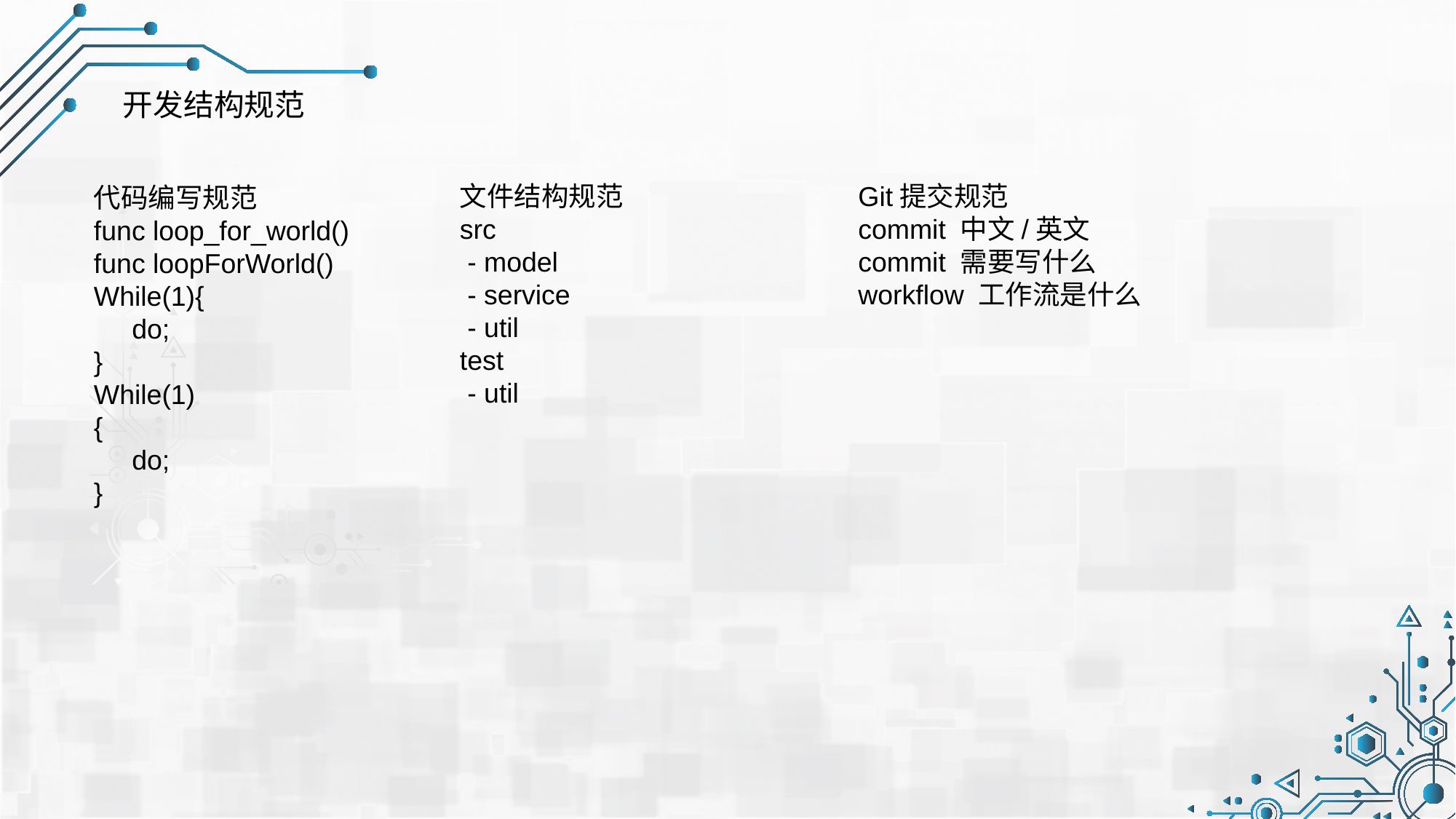

开发结构规范
文件结构规范
src
 - model
 - service
 - util
test
 - util
Git提交规范
commit 中文/英文
commit 需要写什么
workflow 工作流是什么
代码编写规范
func loop_for_world()
func loopForWorld()
While(1){
     do;
}
While(1)
{
     do;
}